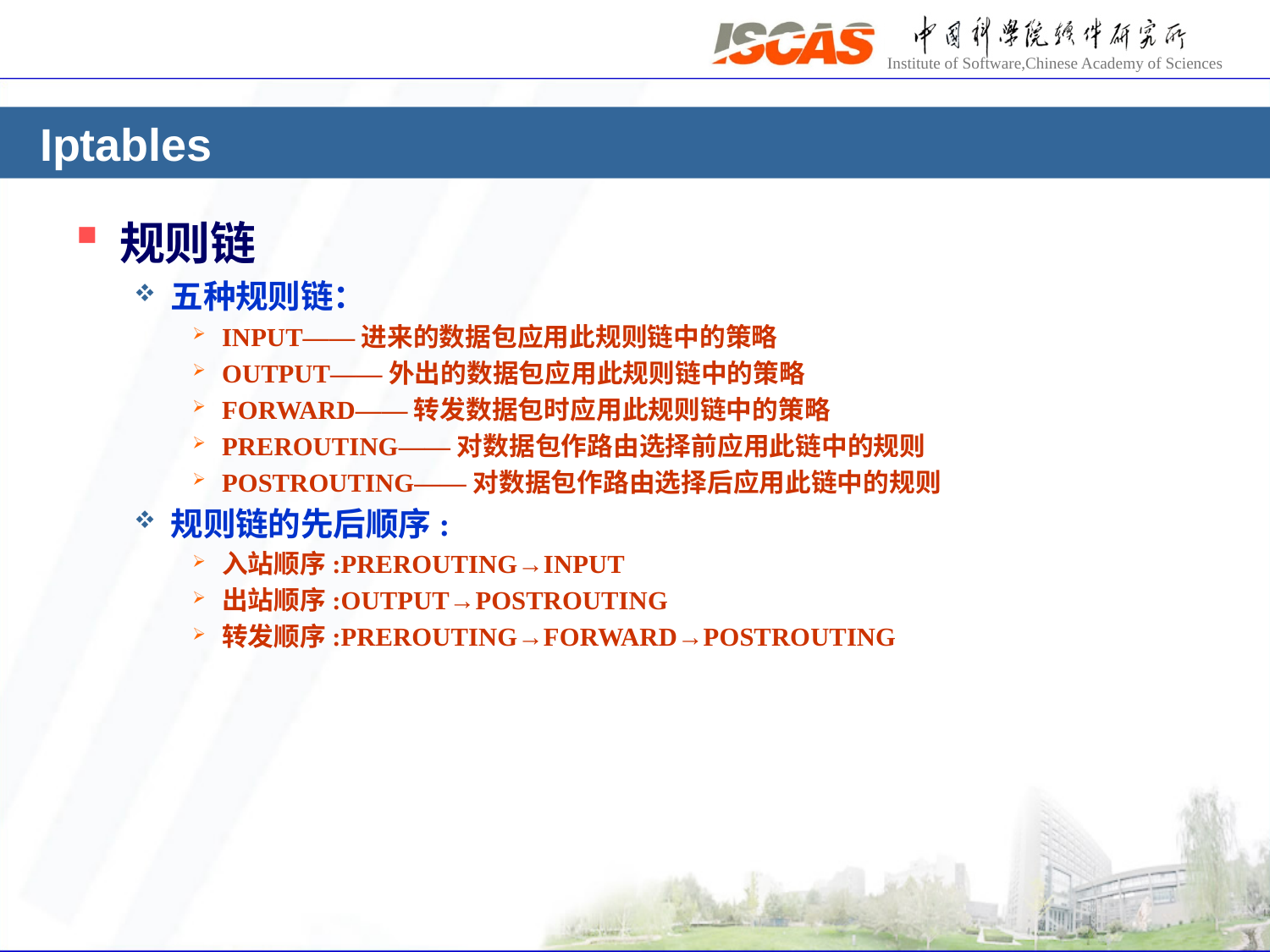

# Iptables
规则链
五种规则链：
INPUT——进来的数据包应用此规则链中的策略
OUTPUT——外出的数据包应用此规则链中的策略
FORWARD——转发数据包时应用此规则链中的策略
PREROUTING——对数据包作路由选择前应用此链中的规则
POSTROUTING——对数据包作路由选择后应用此链中的规则
规则链的先后顺序:
入站顺序:PREROUTING→INPUT
出站顺序:OUTPUT→POSTROUTING
转发顺序:PREROUTING→FORWARD→POSTROUTING